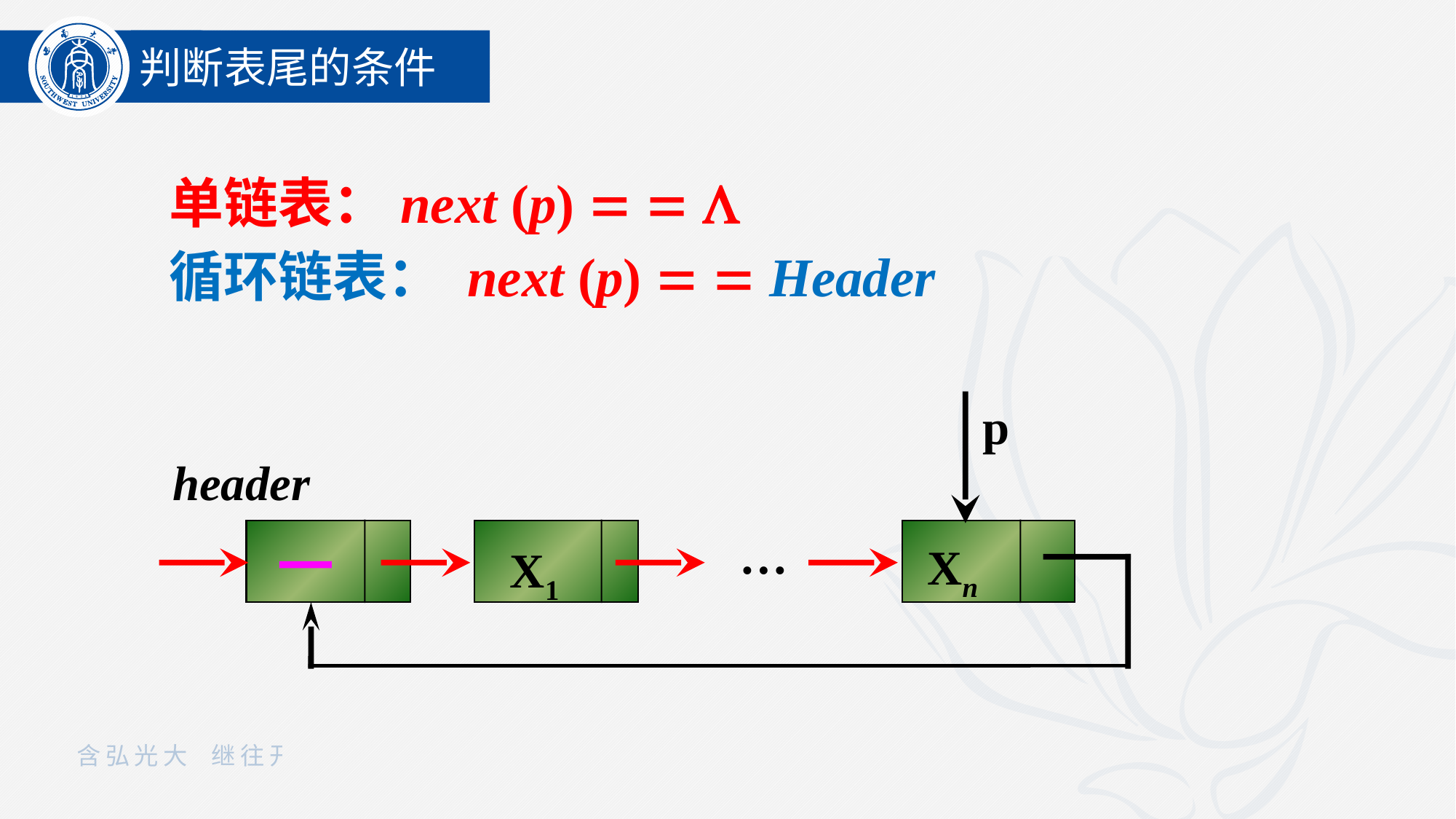

判断表尾的条件

   单链表：next (p) = = Λ
   循环链表： next (p) = = Header

p
header

…

Xn

X1